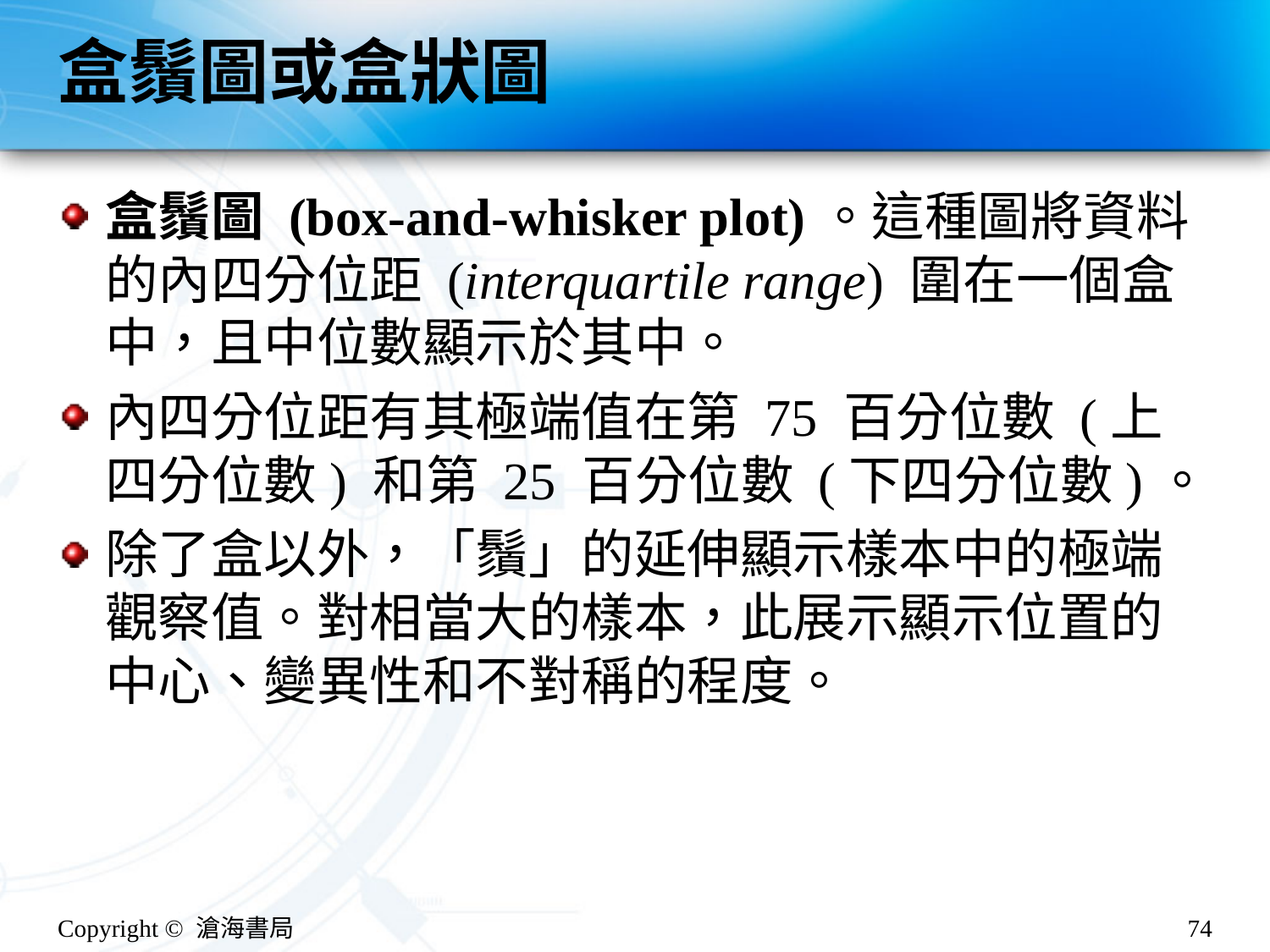

# 盒鬚圖或盒狀圖
盒鬚圖 (box-and-whisker plot)。這種圖將資料的內四分位距 (interquartile range) 圍在一個盒中，且中位數顯示於其中。
內四分位距有其極端值在第 75 百分位數 (上四分位數) 和第 25 百分位數 (下四分位數)。
除了盒以外，「鬚」的延伸顯示樣本中的極端觀察值。對相當大的樣本，此展示顯示位置的中心、變異性和不對稱的程度。
Copyright © 滄海書局
74